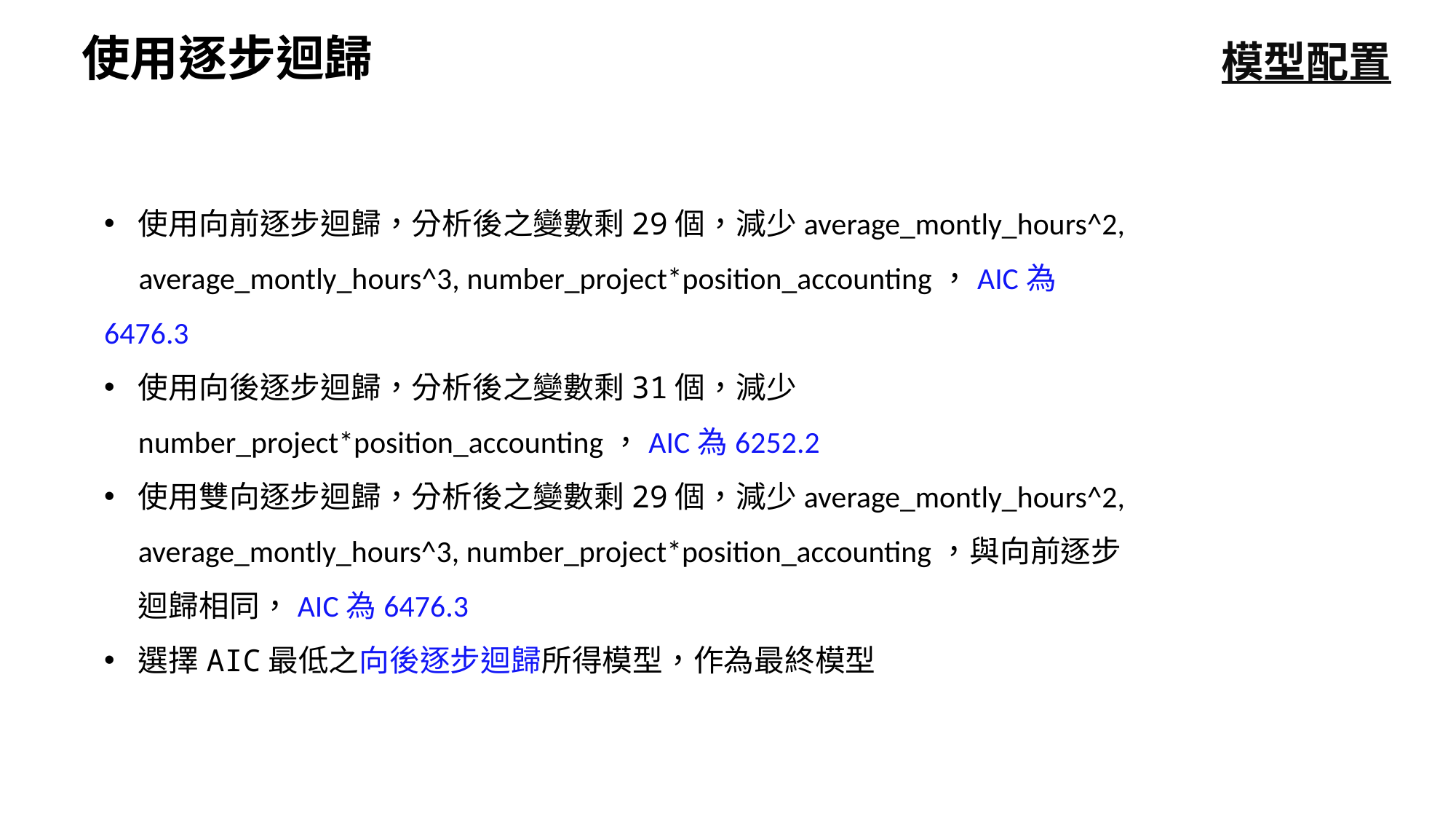

使用逐步迴歸
模型配置
使用向前逐步迴歸，分析後之變數剩29個，減少average_montly_hours^2,
     average_montly_hours^3, number_project*position_accounting，AIC為6476.3
使用向後逐步迴歸，分析後之變數剩31個，減少number_project*position_accounting，AIC為6252.2
使用雙向逐步迴歸，分析後之變數剩29個，減少average_montly_hours^2, average_montly_hours^3, number_project*position_accounting，與向前逐步迴歸相同，AIC為6476.3
選擇AIC最低之向後逐步迴歸所得模型，作為最終模型